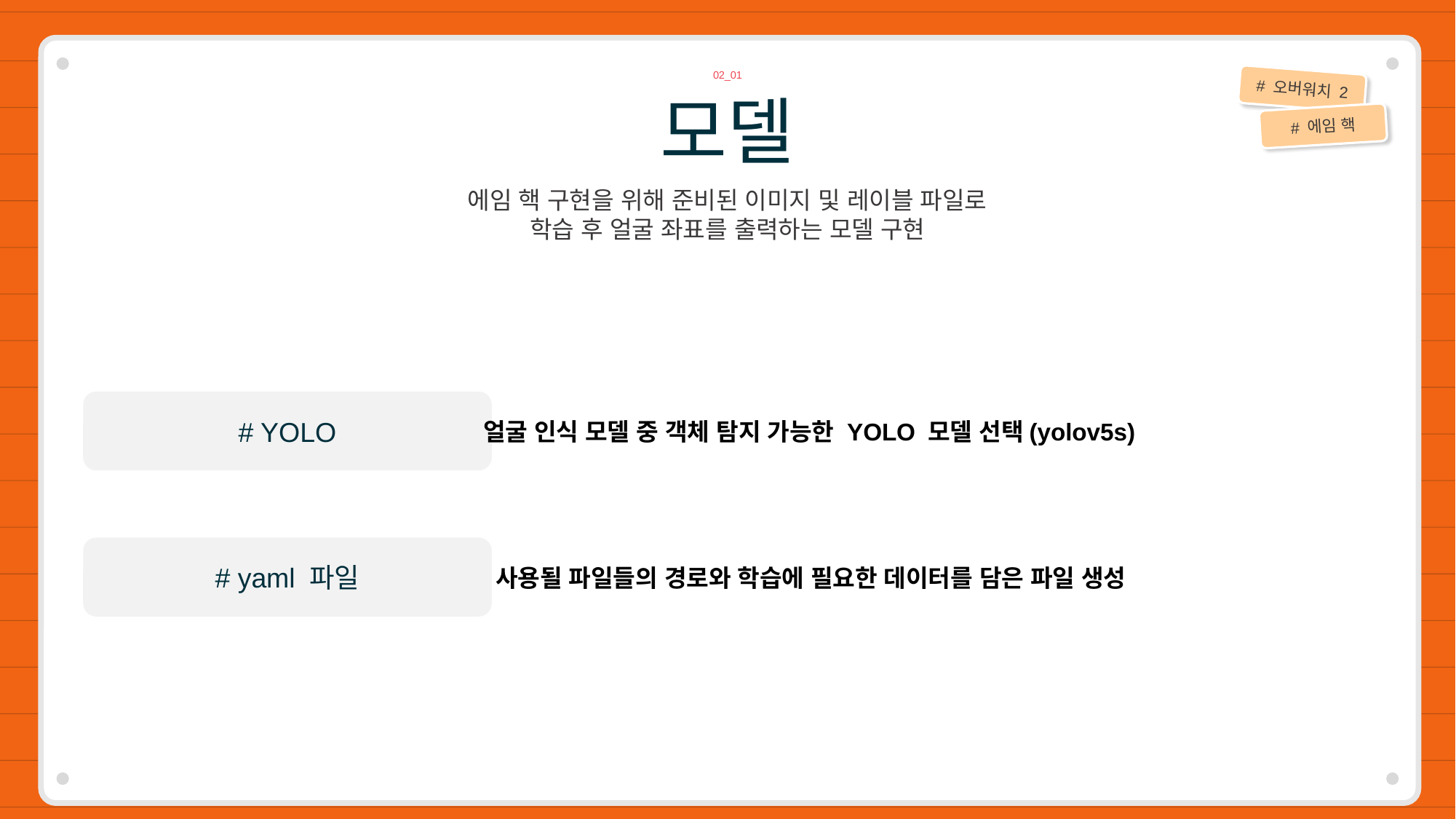

02_01
# 오버워치 2
모델
# 에임 핵
에임 핵 구현을 위해 준비된 이미지 및 레이블 파일로
학습 후 얼굴 좌표를 출력하는 모델 구현
# YOLO
얼굴 인식 모델 중 객체 탐지 가능한 YOLO 모델 선택(yolov5s)
# yaml 파일
사용될 파일들의 경로와 학습에 필요한 데이터를 담은 파일 생성